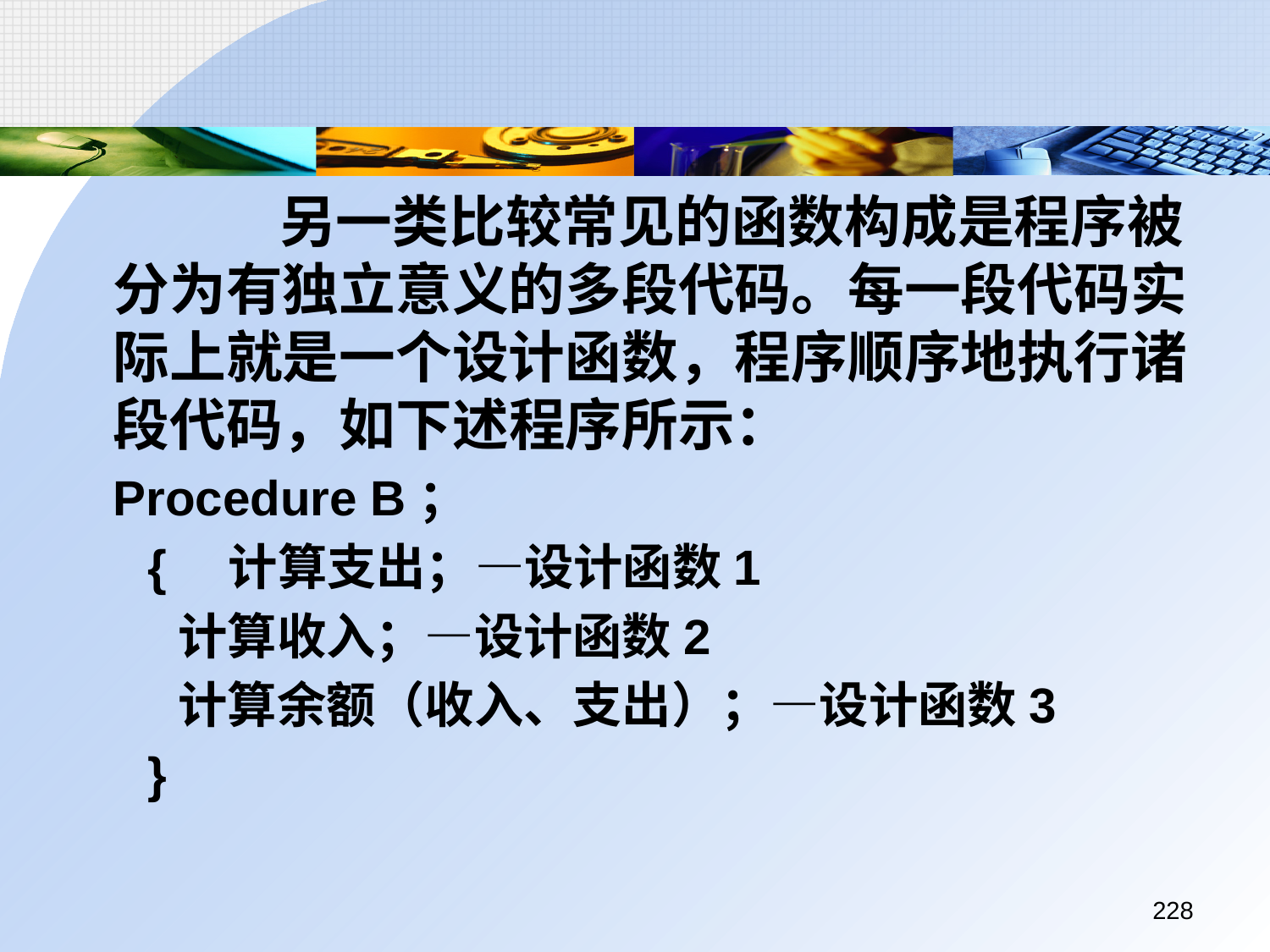

另一类比较常见的函数构成是程序被分为有独立意义的多段代码。每一段代码实际上就是一个设计函数，程序顺序地执行诸段代码，如下述程序所示：
	Procedure B；
      {　计算支出；—设计函数1
         计算收入；—设计函数2
         计算余额（收入、支出）；—设计函数3
      }

228